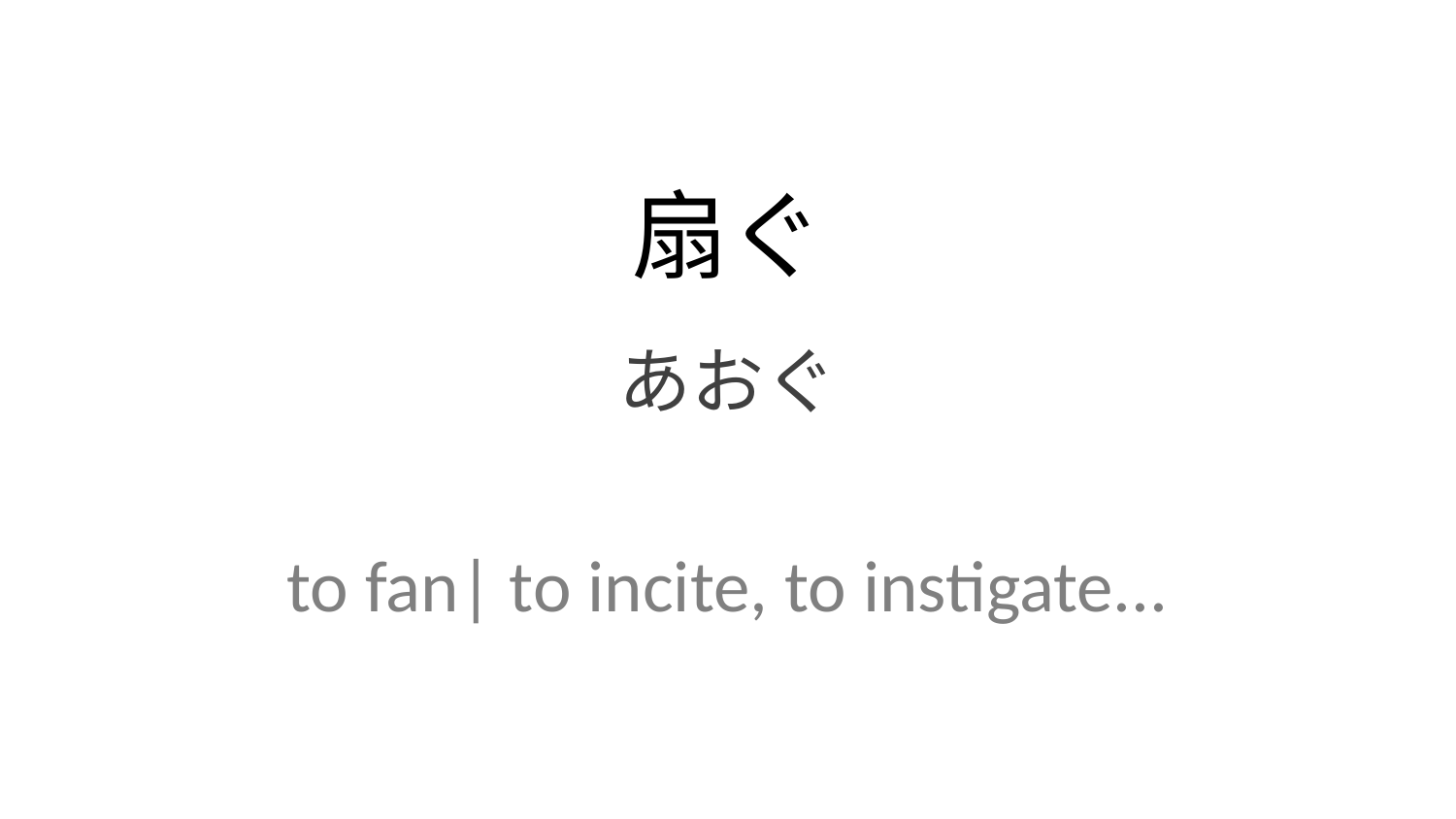

扇ぐ

あおぐ
to fan| to incite, to instigate...